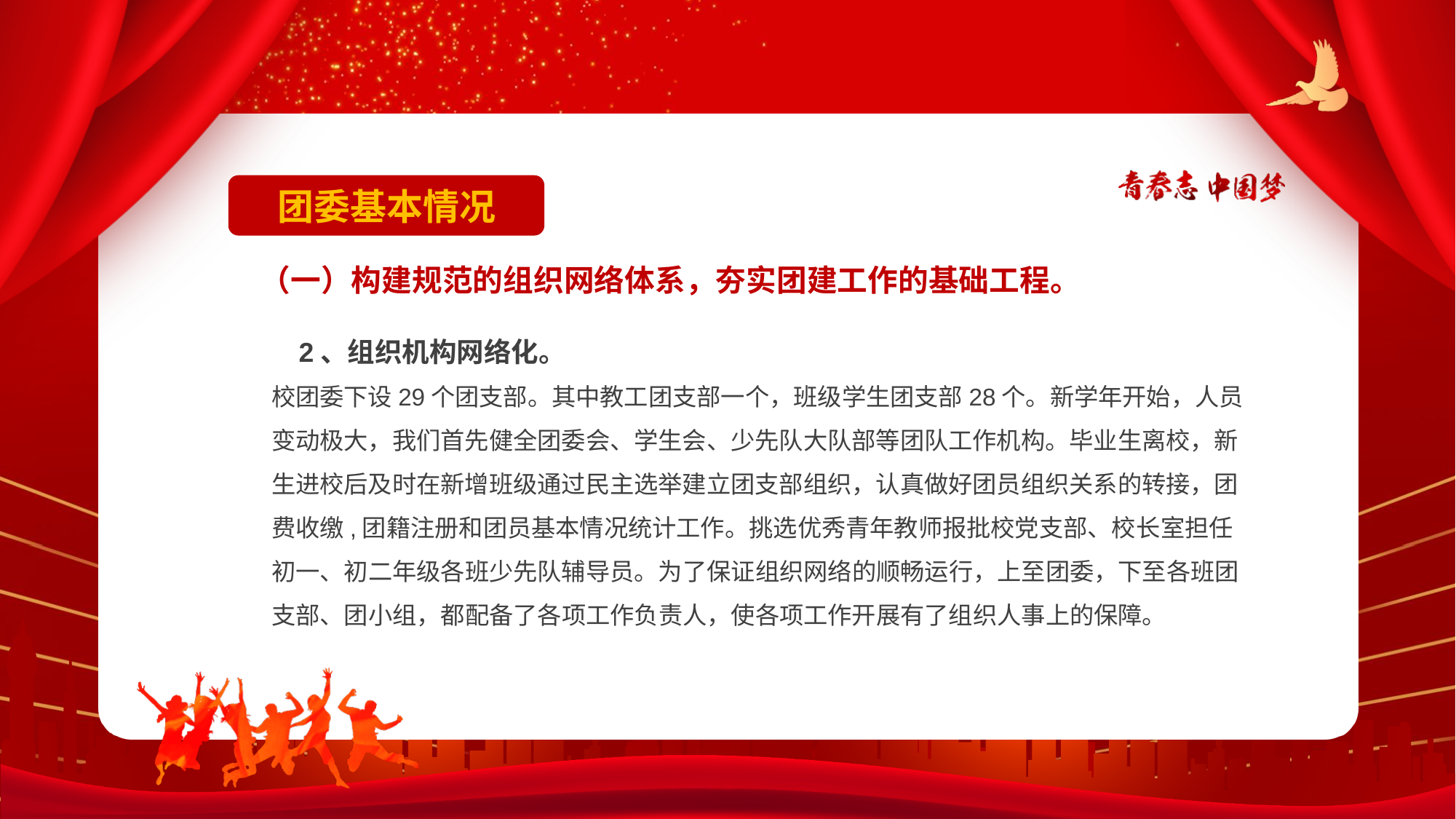

团委基本情况
（一）构建规范的组织网络体系，夯实团建工作的基础工程。
  2、组织机构网络化。
校团委下设29个团支部。其中教工团支部一个，班级学生团支部28个。新学年开始，人员变动极大，我们首先健全团委会、学生会、少先队大队部等团队工作机构。毕业生离校，新生进校后及时在新增班级通过民主选举建立团支部组织，认真做好团员组织关系的转接，团费收缴,团籍注册和团员基本情况统计工作。挑选优秀青年教师报批校党支部、校长室担任初一、初二年级各班少先队辅导员。为了保证组织网络的顺畅运行，上至团委，下至各班团支部、团小组，都配备了各项工作负责人，使各项工作开展有了组织人事上的保障。